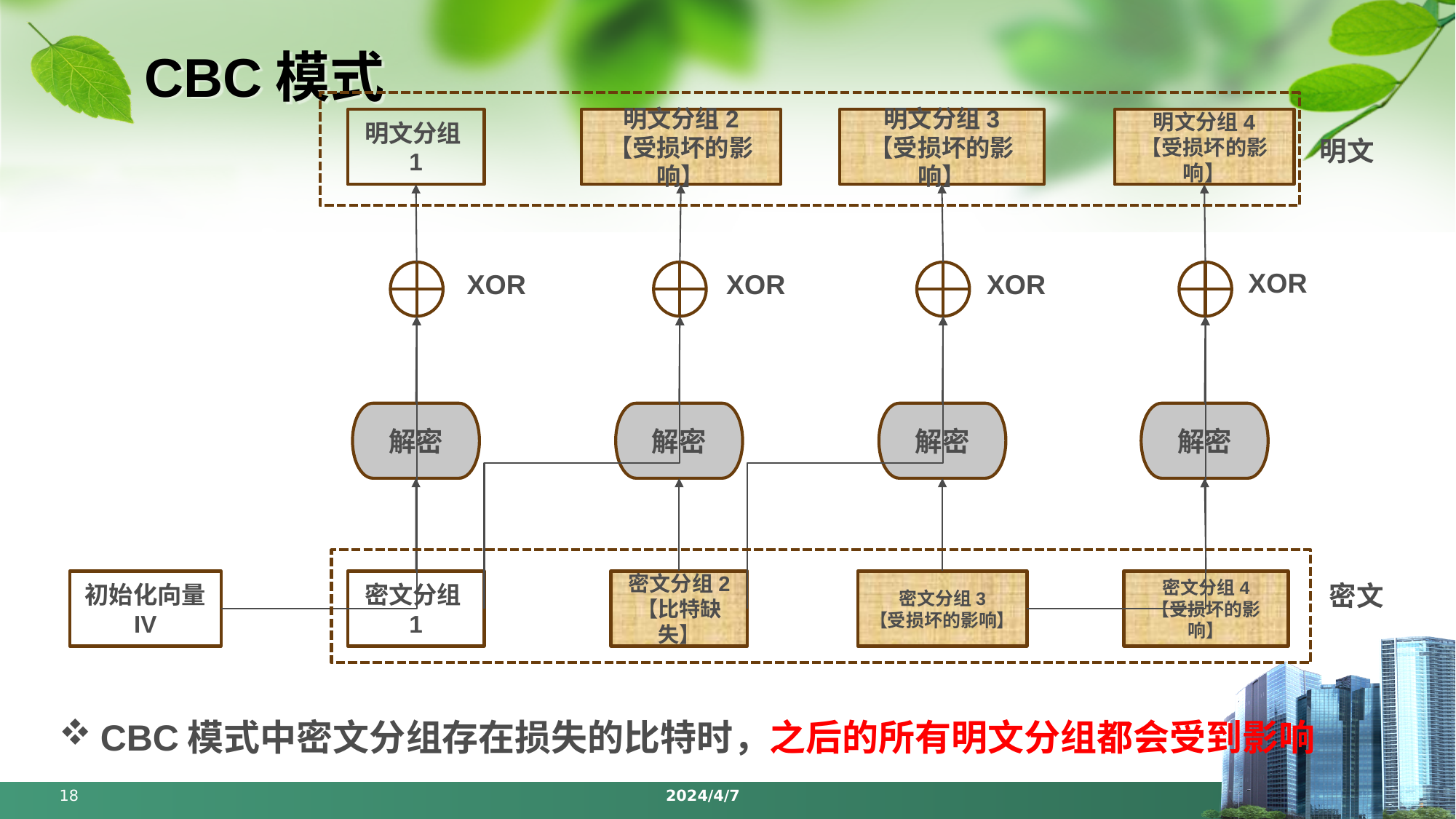

# CBC模式

明文分组1
明文分组2
【受损坏的影响】
明文分组3
【受损坏的影响】
明文分组4
【受损坏的影响】
明文
XOR
XOR

XOR

XOR

解密
解密
解密
解密

初始化向量
IV
密文分组1
密文分组2
【比特缺失】
密文分组3
【受损坏的影响】
密文分组4
【受损坏的影响】
密文
CBC模式中密文分组存在损失的比特时，之后的所有明文分组都会受到影响
18
2024/4/7